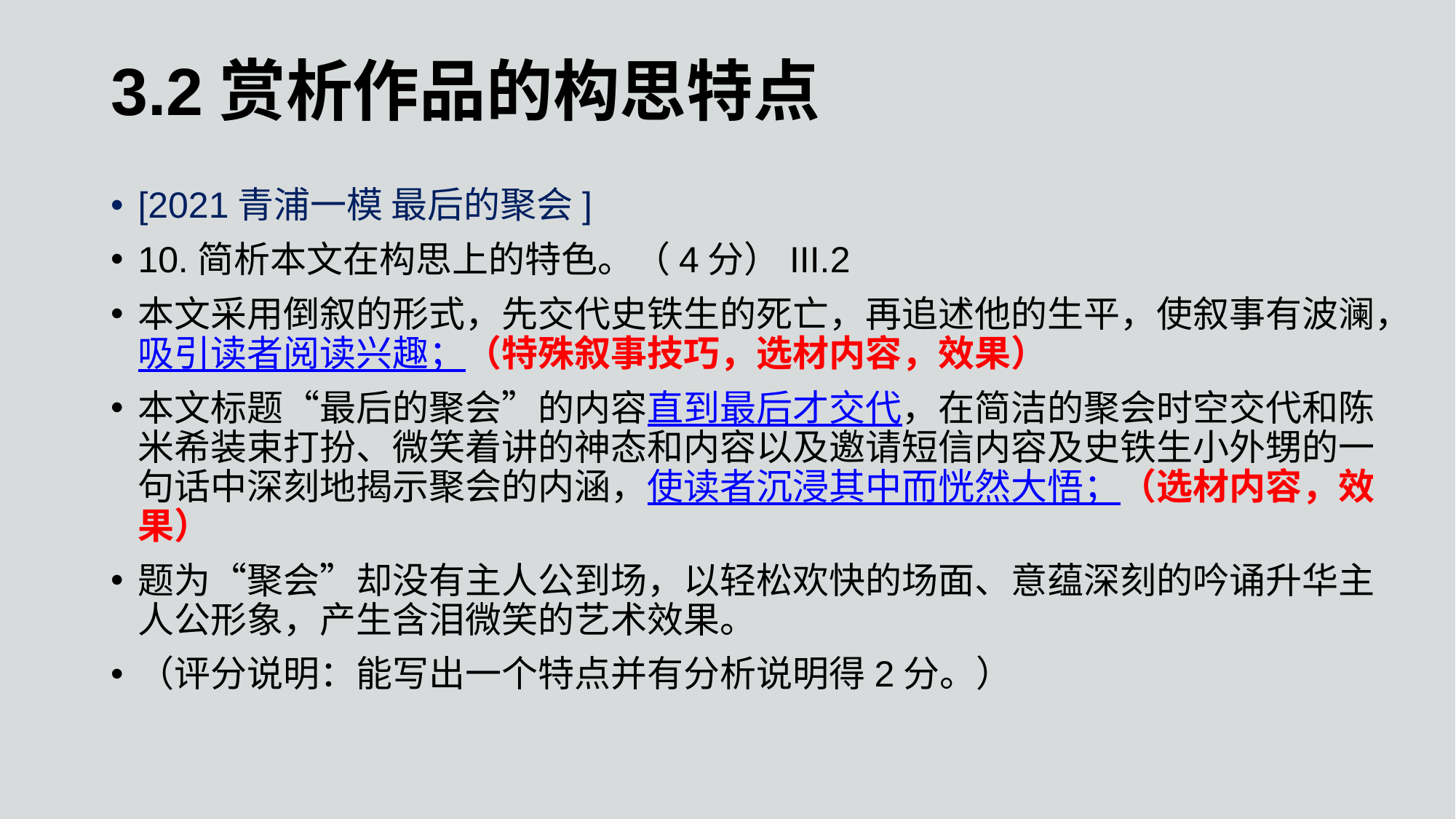

3.2赏析作品的构思特点
[2021青浦一模 最后的聚会]
10.简析本文在构思上的特色。（4分）III.2
本文采用倒叙的形式，先交代史铁生的死亡，再追述他的生平，使叙事有波澜，吸引读者阅读兴趣；（特殊叙事技巧，选材内容，效果）
本文标题“最后的聚会”的内容直到最后才交代，在简洁的聚会时空交代和陈米希装束打扮、微笑着讲的神态和内容以及邀请短信内容及史铁生小外甥的一句话中深刻地揭示聚会的内涵，使读者沉浸其中而恍然大悟；（选材内容，效果）
题为“聚会”却没有主人公到场，以轻松欢快的场面、意蕴深刻的吟诵升华主人公形象，产生含泪微笑的艺术效果。
（评分说明：能写出一个特点并有分析说明得2分。）